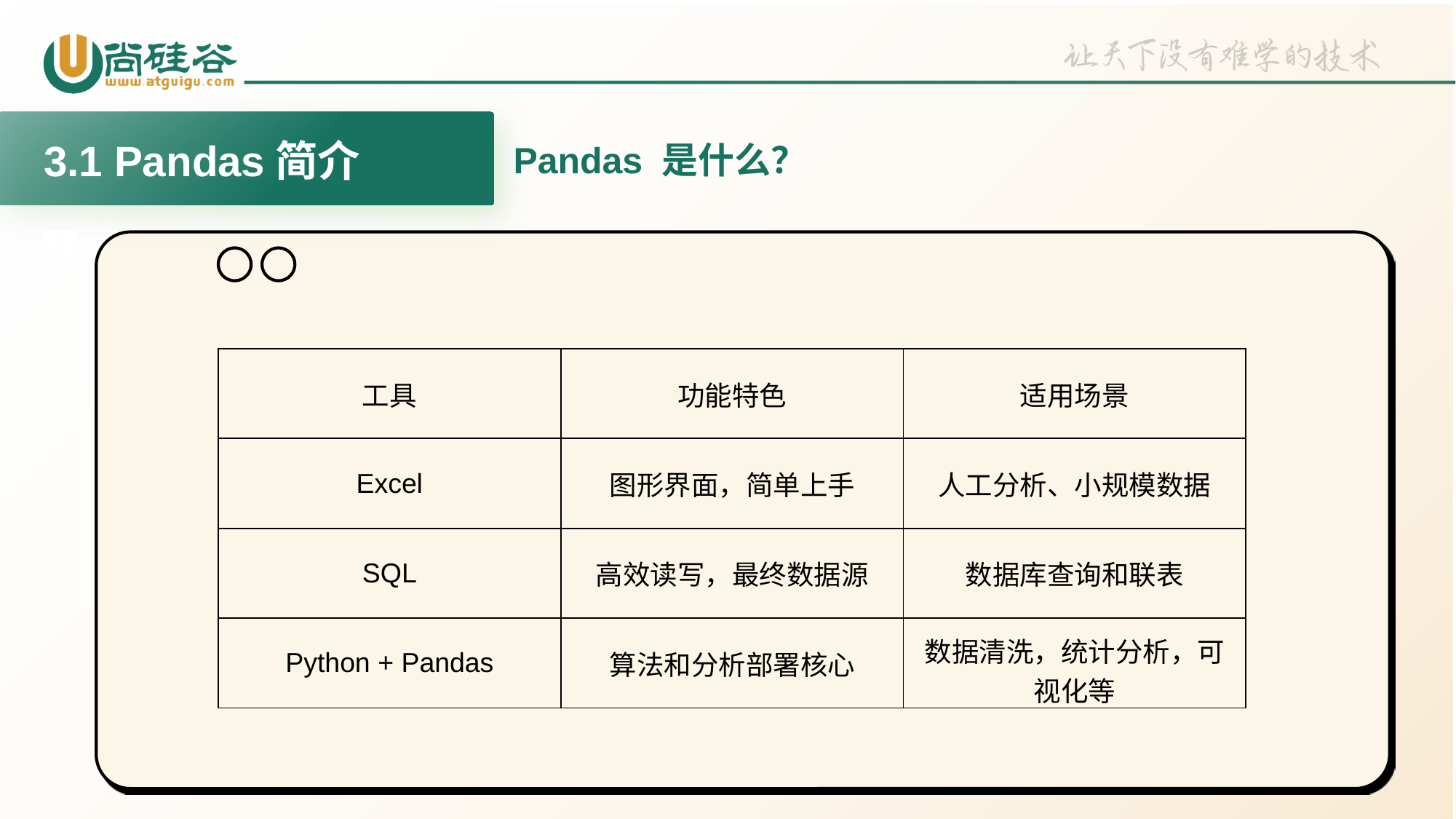

3.1 Pandas简介

Pandas 是什么？

| 工具 | 功能特色 | 适用场景 |
| --- | --- | --- |
| Excel | 图形界面，简单上手 | 人工分析、小规模数据 |
| SQL | 高效读写，最终数据源 | 数据库查询和联表 |
| Python + Pandas | 算法和分析部署核心 | 数据清洗，统计分析，可视化等 |